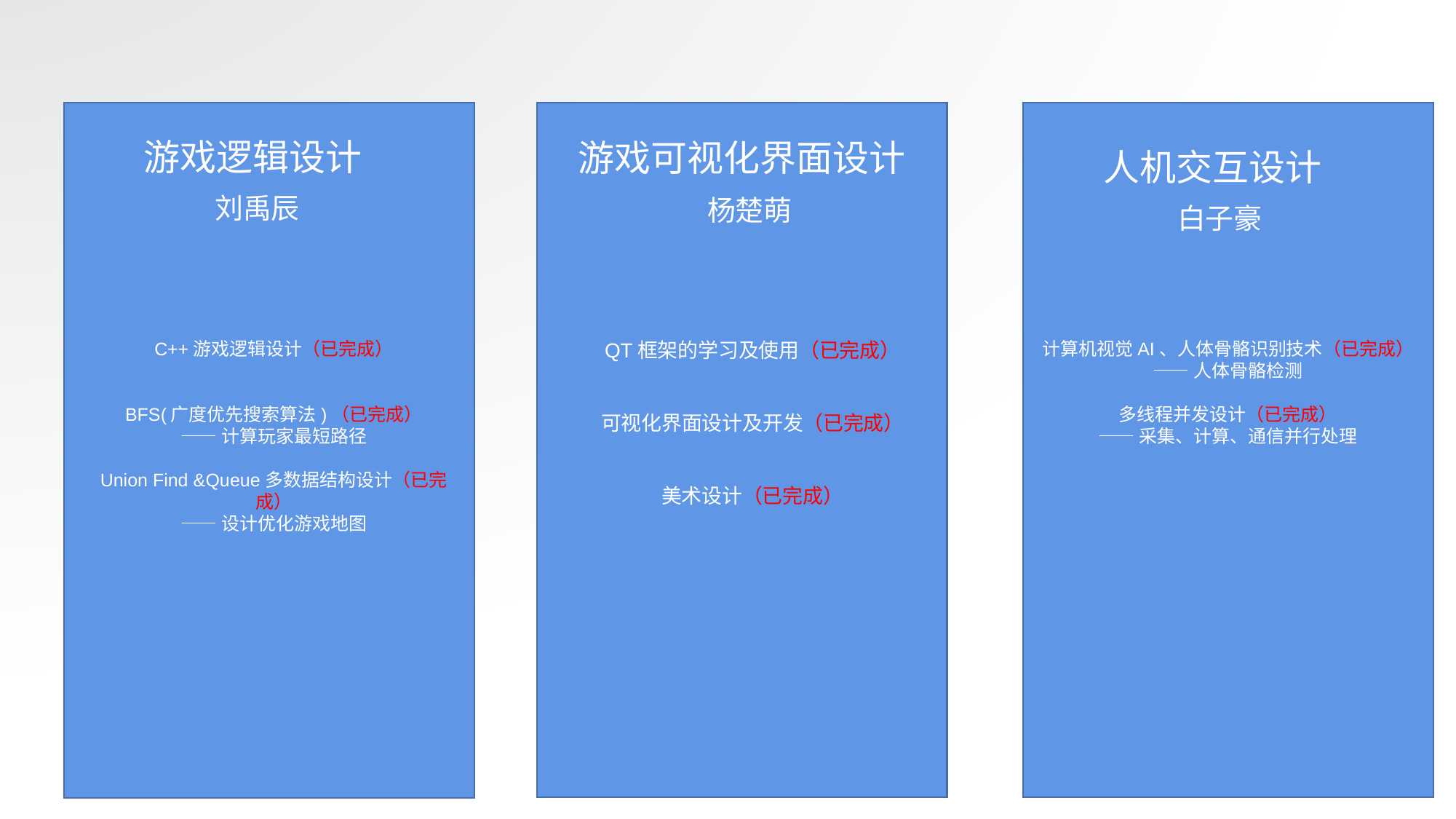

游戏逻辑设计
游戏可视化界面设计
人机交互设计
刘禹辰
杨楚萌
白子豪
C++游戏逻辑设计（已完成）

BFS(广度优先搜索算法)（已完成）
——计算玩家最短路径

Union Find &Queue多数据结构设计（已完成）
——设计优化游戏地图

QT框架的学习及使用（已完成）

可视化界面设计及开发（已完成）

美术设计（已完成）

计算机视觉AI、人体骨骼识别技术（已完成）
——人体骨骼检测

多线程并发设计（已完成）
——采集、计算、通信并行处理